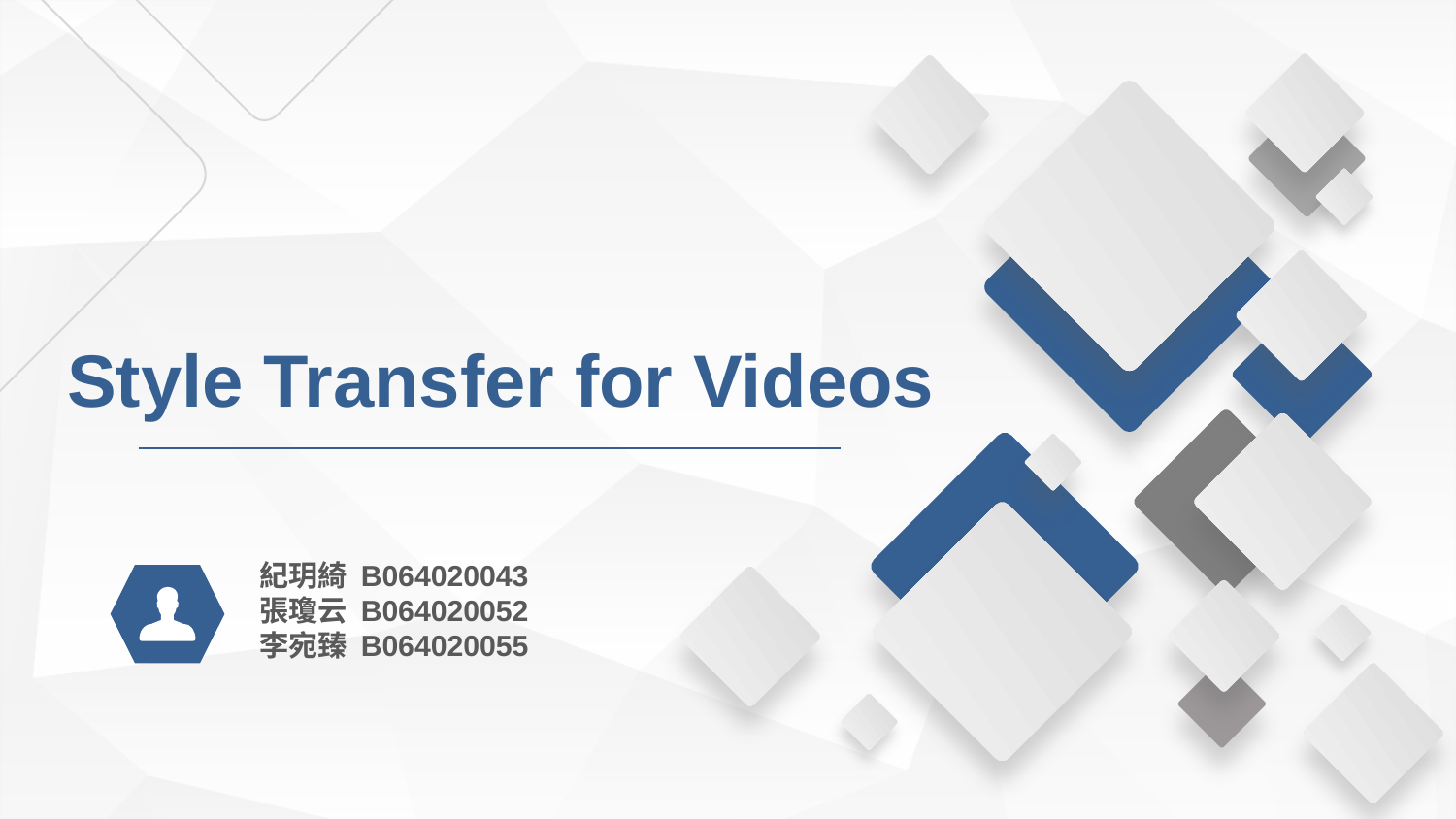

Style Transfer for Videos

紀玥綺 B064020043
張瓊云 B064020052
李宛臻 B064020055